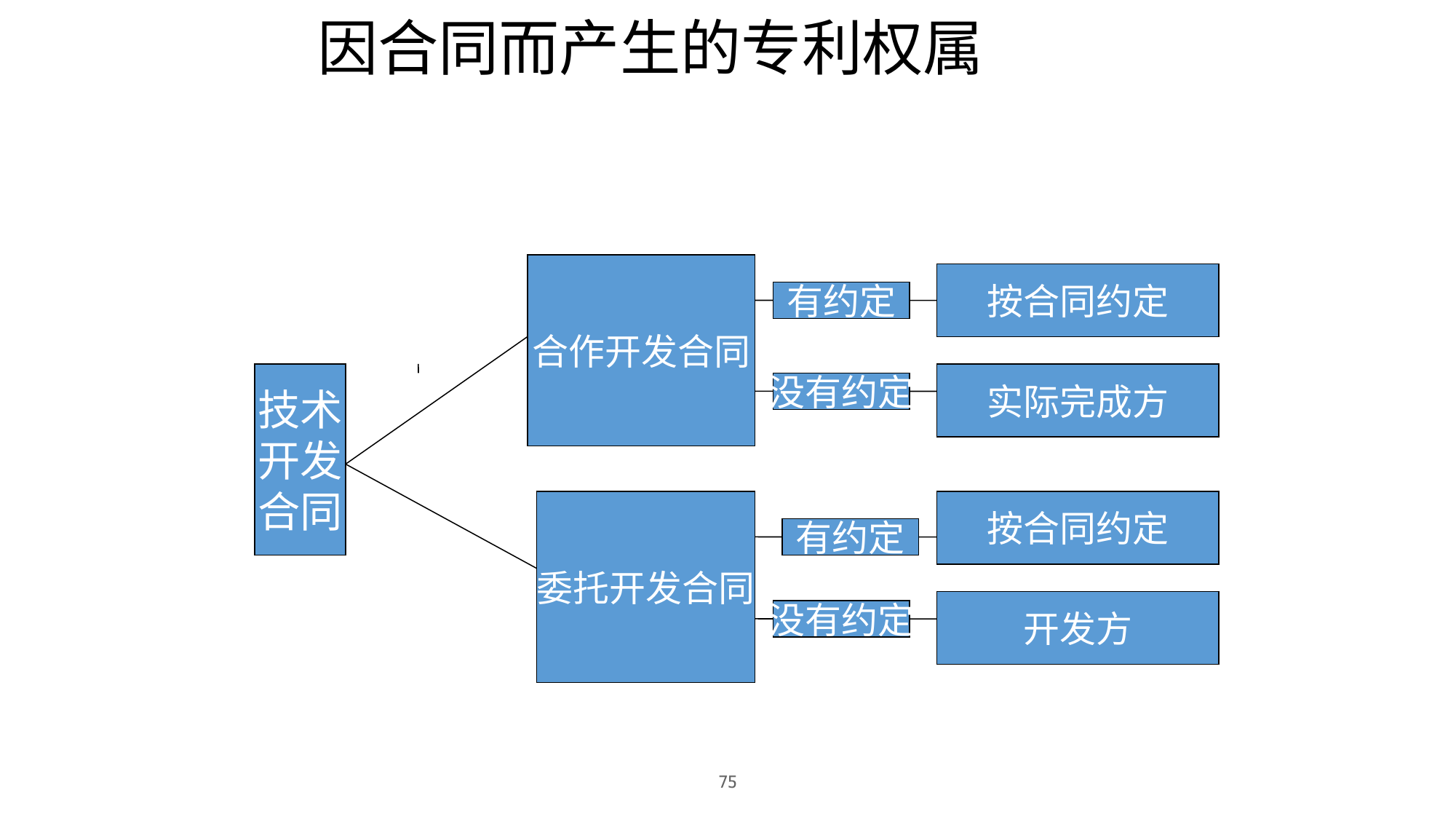

因合同而产生的专利权属

合作开发合同
按合同约定
有约定

技术
开发
合同

实际完成方
没有约定

委托开发合同
按合同约定
有约定

开发方
没有约定

75